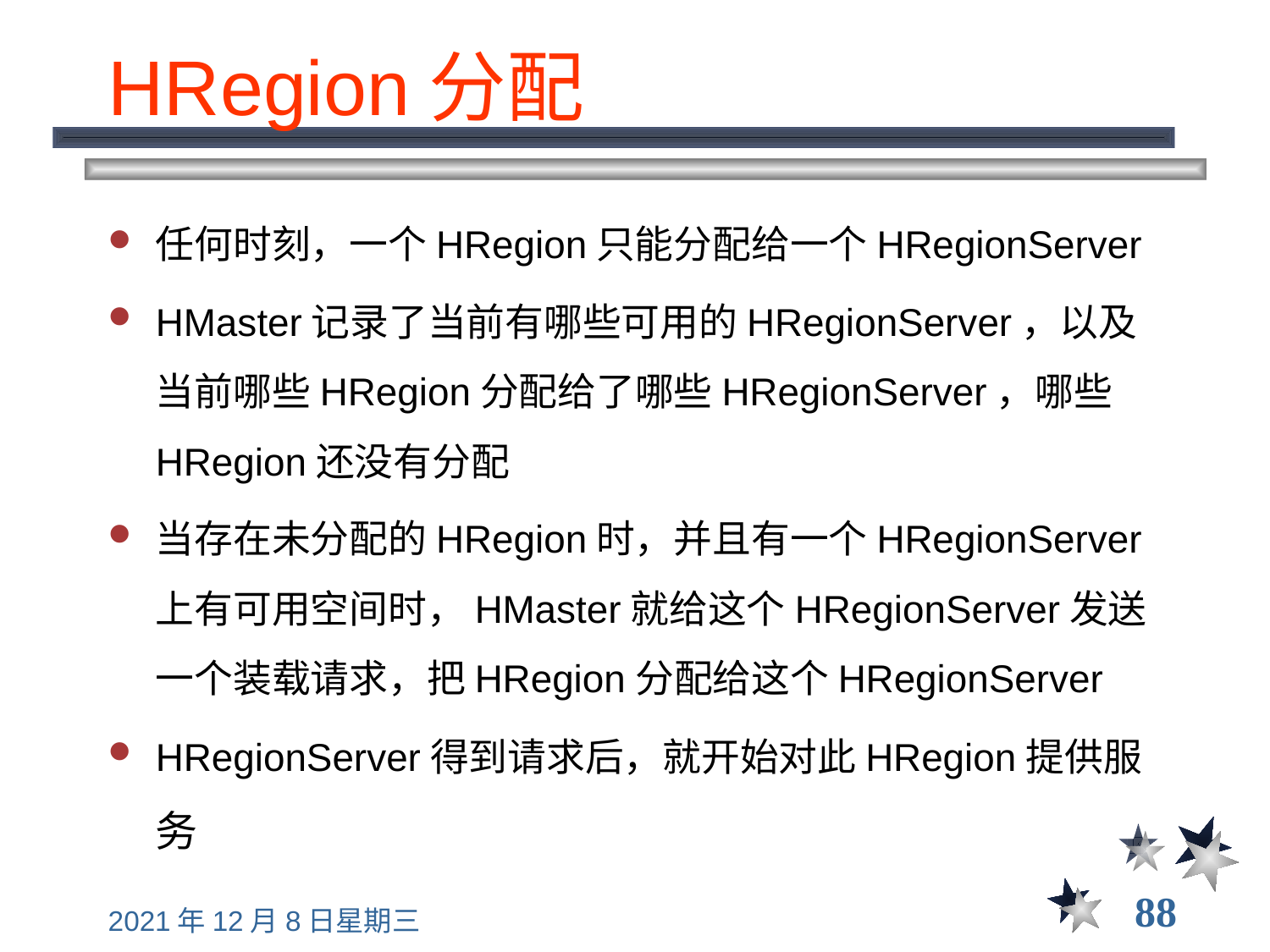

# HRegion分配
任何时刻，一个HRegion只能分配给一个HRegionServer
HMaster记录了当前有哪些可用的HRegionServer，以及当前哪些HRegion分配给了哪些HRegionServer，哪些HRegion还没有分配
当存在未分配的HRegion时，并且有一个HRegionServer上有可用空间时，HMaster就给这个HRegionServer发送一个装载请求，把HRegion分配给这个HRegionServer
HRegionServer得到请求后，就开始对此HRegion提供服务

88
2021年12月8日星期三
大数据管理----前言